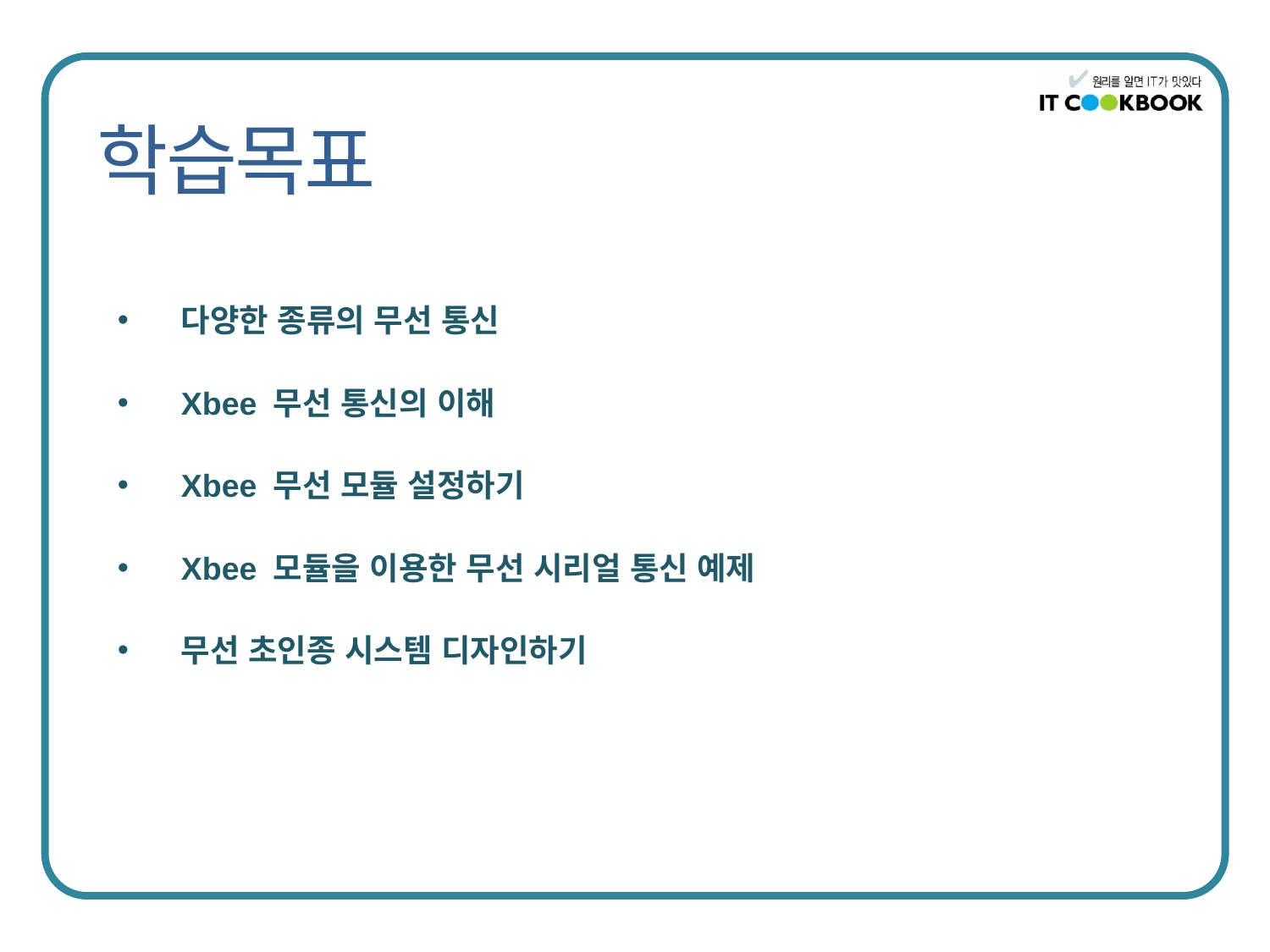

다양한 종류의 무선 통신
Xbee 무선 통신의 이해
Xbee 무선 모듈 설정하기
Xbee 모듈을 이용한 무선 시리얼 통신 예제
무선 초인종 시스템 디자인하기